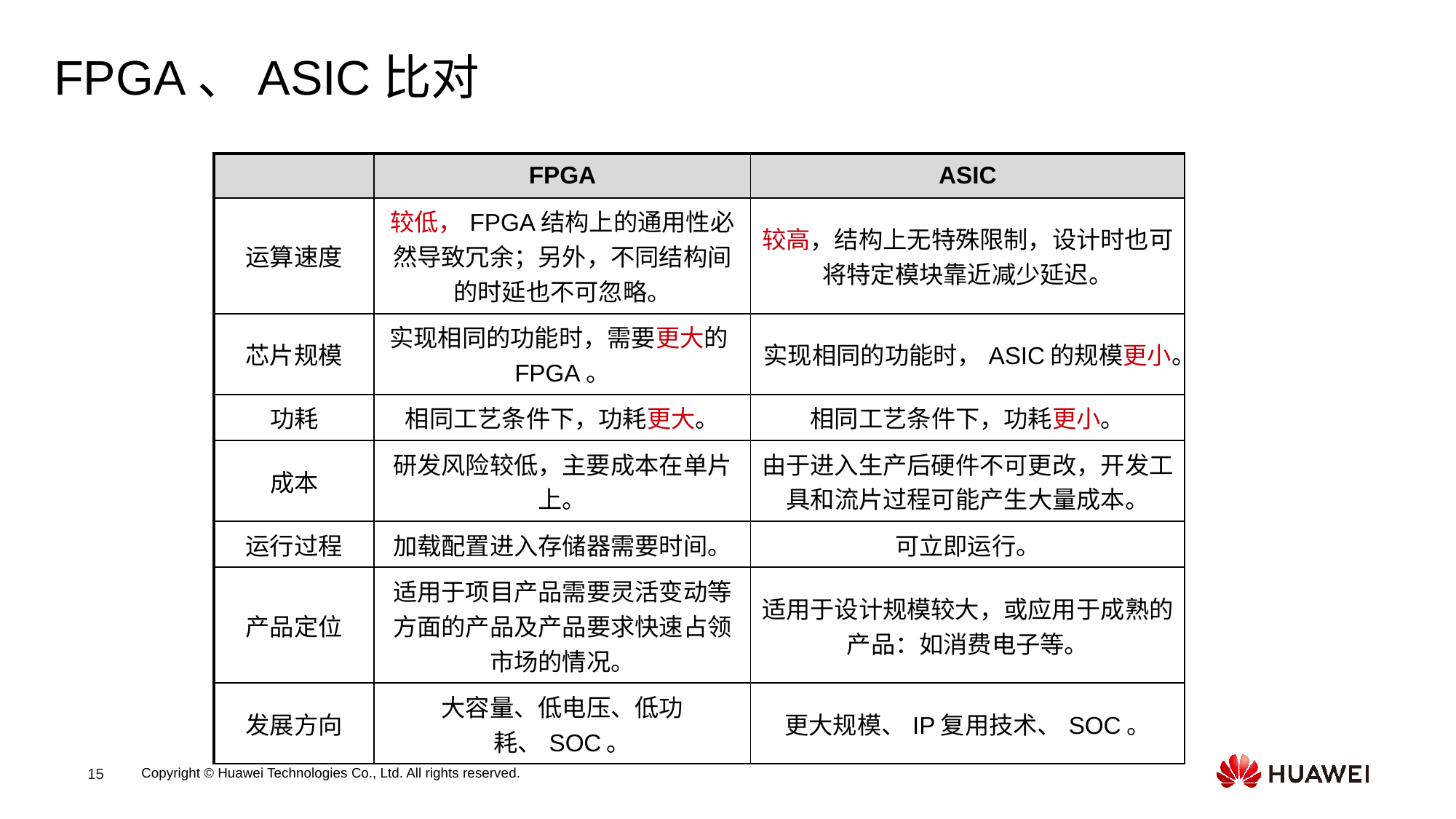

# FPGA、ASIC比对
|  | FPGA | ASIC |
| --- | --- | --- |
| 运算速度 | 较低，FPGA结构上的通用性必然导致冗余；另外，不同结构间的时延也不可忽略。 | 较高，结构上无特殊限制，设计时也可将特定模块靠近减少延迟。 |
| 芯片规模 | 实现相同的功能时，需要更大的FPGA。 | 实现相同的功能时，ASIC的规模更小。 |
| 功耗 | 相同工艺条件下，功耗更大。 | 相同工艺条件下，功耗更小。 |
| 成本 | 研发风险较低，主要成本在单片上。 | 由于进入生产后硬件不可更改，开发工具和流片过程可能产生大量成本。 |
| 运行过程 | 加载配置进入存储器需要时间。 | 可立即运行。 |
| 产品定位 | 适用于项目产品需要灵活变动等方面的产品及产品要求快速占领市场的情况。 | 适用于设计规模较大，或应用于成熟的产品：如消费电子等。 |
| 发展方向 | 大容量、低电压、低功耗、SOC。 | 更大规模、IP复用技术、SOC。 |